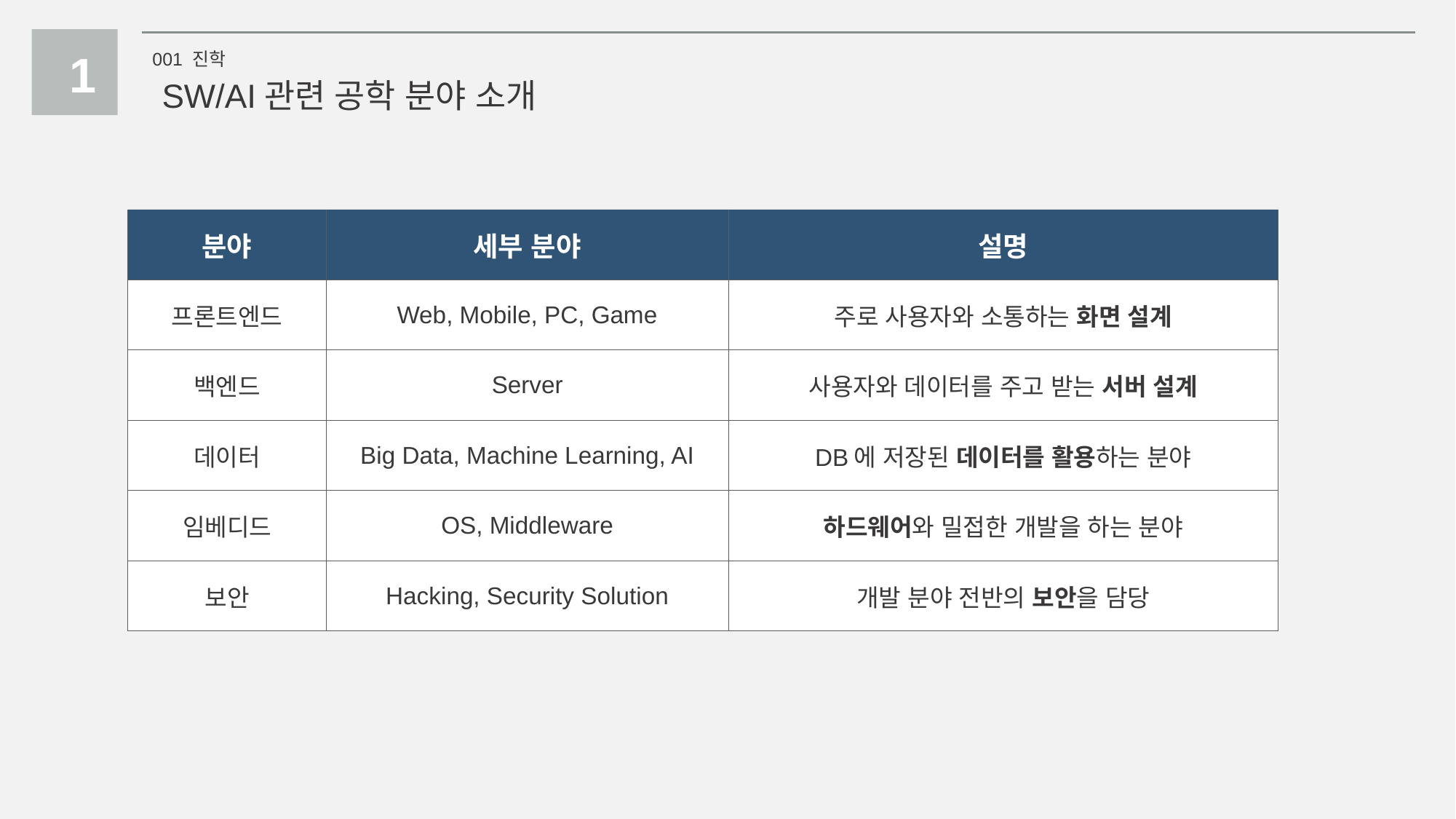

1
001 진학
SW/AI관련 공학 분야 소개
| 분야 | 세부 분야 | 설명 |
| --- | --- | --- |
| 프론트엔드 | Web, Mobile, PC, Game | 주로 사용자와 소통하는 화면 설계 |
| 백엔드 | Server | 사용자와 데이터를 주고 받는 서버 설계 |
| 데이터 | Big Data, Machine Learning, AI | DB에 저장된 데이터를 활용하는 분야 |
| 임베디드 | OS, Middleware | 하드웨어와 밀접한 개발을 하는 분야 |
| 보안 | Hacking, Security Solution | 개발 분야 전반의 보안을 담당 |